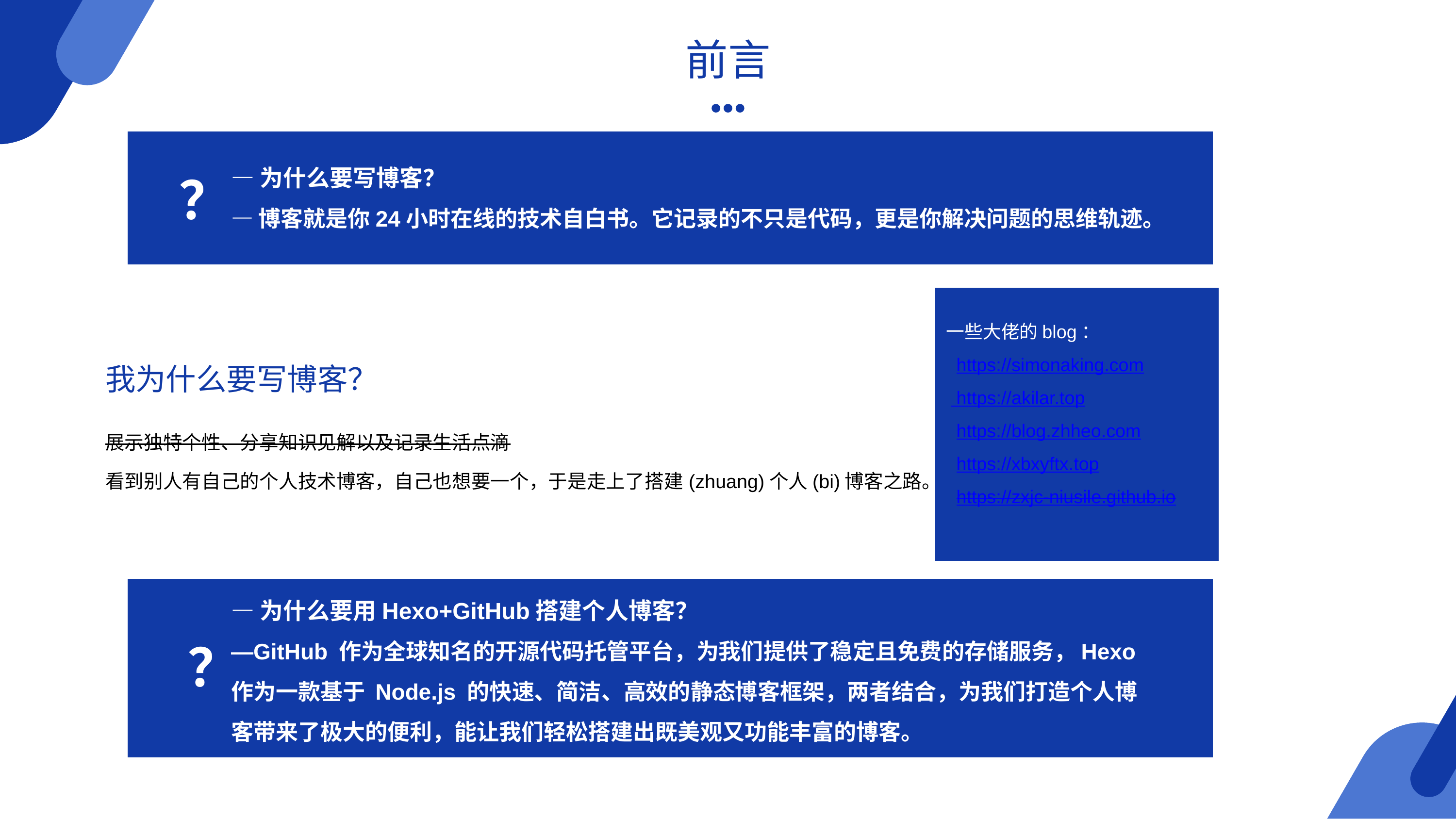

前言

 ？
—为什么要写博客？
—博客就是你24小时在线的技术自白书。它记录的不只是代码，更是你解决问题的思维轨迹。

一些大佬的blog：
  https://simonaking.com
  https://akilar.top
  https://blog.zhheo.com
  https://xbxyftx.top
  https://zxjc-niusile.github.io

我为什么要写博客？
展示独特个性、分享知识见解以及记录生活点滴
看到别人有自己的个人技术博客，自己也想要一个，于是走上了搭建(zhuang)个人(bi)博客之路。

—为什么要用Hexo+GitHub搭建个人博客？
—GitHub 作为全球知名的开源代码托管平台，为我们提供了稳定且免费的存储服务，Hexo 作为一款基于 Node.js 的快速、简洁、高效的静态博客框架，两者结合，为我们打造个人博客带来了极大的便利，能让我们轻松搭建出既美观又功能丰富的博客。
 ？